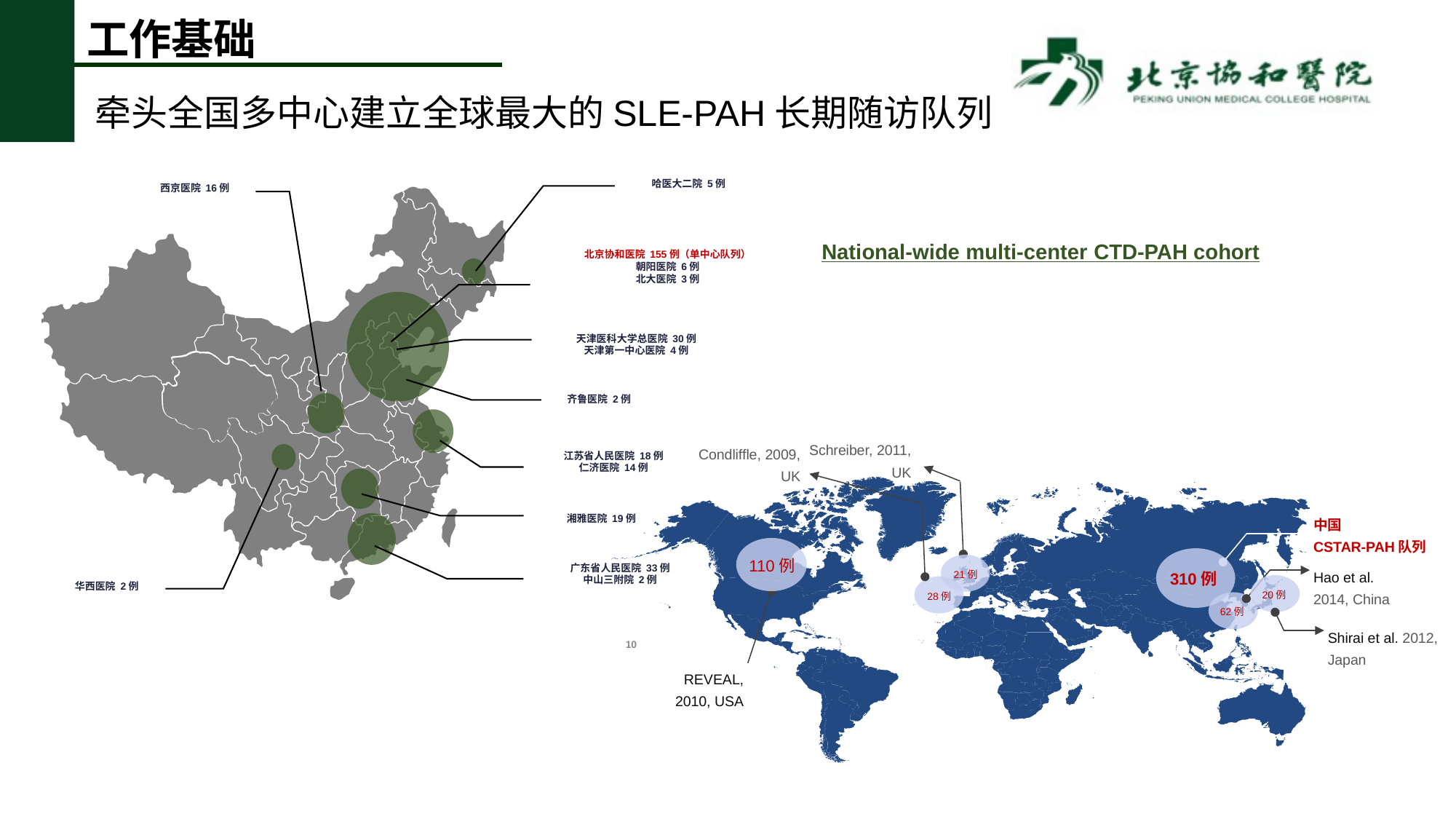

# 工作基础
牵头全国多中心建立全球最大的SLE-PAH长期随访队列
哈医大二院 5例
西京医院 16例

北京协和医院 155例（单中心队列）
朝阳医院 6例
北大医院 3例

天津医科大学总医院 30例
天津第一中心医院 4例

齐鲁医院 2例

江苏省人民医院 18例
仁济医院 14例

湘雅医院 19例

广东省人民医院 33例
中山三附院 2例
华西医院 2例
10
National-wide multi-center CTD-PAH cohort
Schreiber, 2011, UK
Condliffle, 2009, UK

中国
CSTAR-PAH队列

110例

310例

21例
Hao et al.
2014, China

20例

28例
REVEAL,
2010, USA

62例
Shirai et al. 2012, Japan